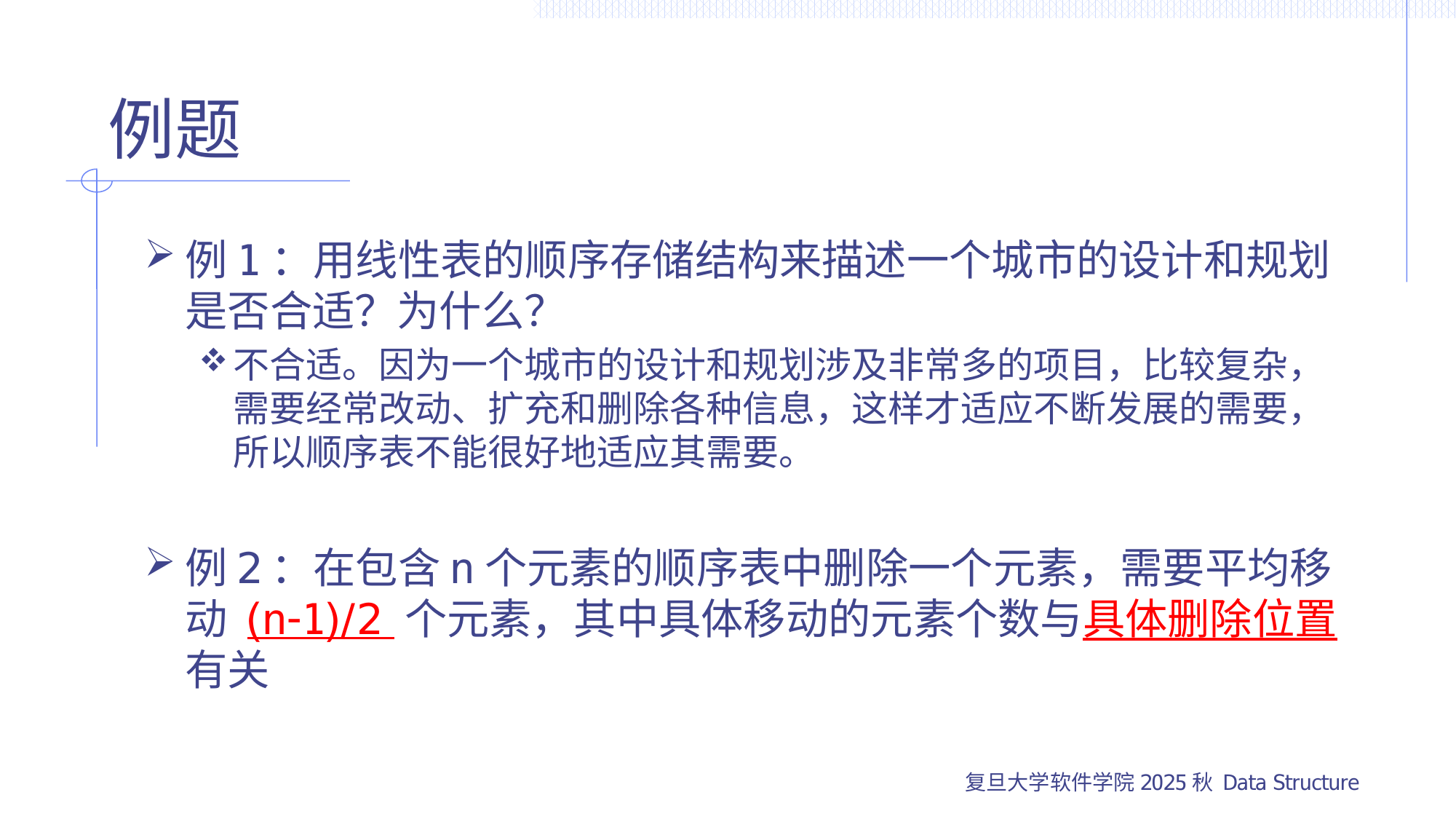

# 例题
例1：用线性表的顺序存储结构来描述一个城市的设计和规划是否合适？为什么？
不合适。因为一个城市的设计和规划涉及非常多的项目，比较复杂，需要经常改动、扩充和删除各种信息，这样才适应不断发展的需要，所以顺序表不能很好地适应其需要。

例2：在包含n个元素的顺序表中删除一个元素，需要平均移动 (n-1)/2 个元素，其中具体移动的元素个数与具体删除位置有关